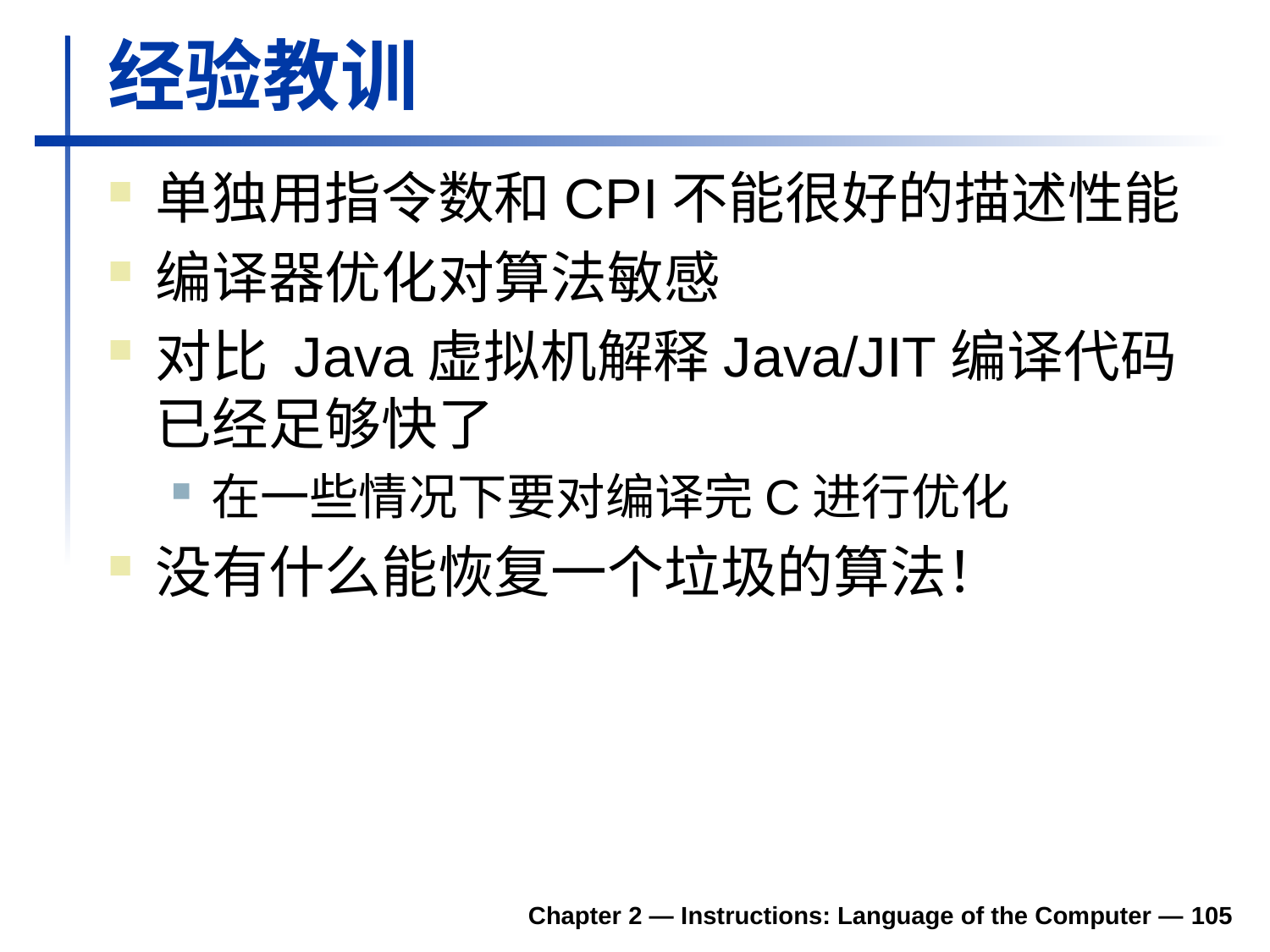

# 经验教训
单独用指令数和CPI不能很好的描述性能
编译器优化对算法敏感
对比 Java虚拟机解释Java/JIT编译代码已经足够快了
在一些情况下要对编译完C进行优化
没有什么能恢复一个垃圾的算法！
Chapter 2 — Instructions: Language of the Computer — 105